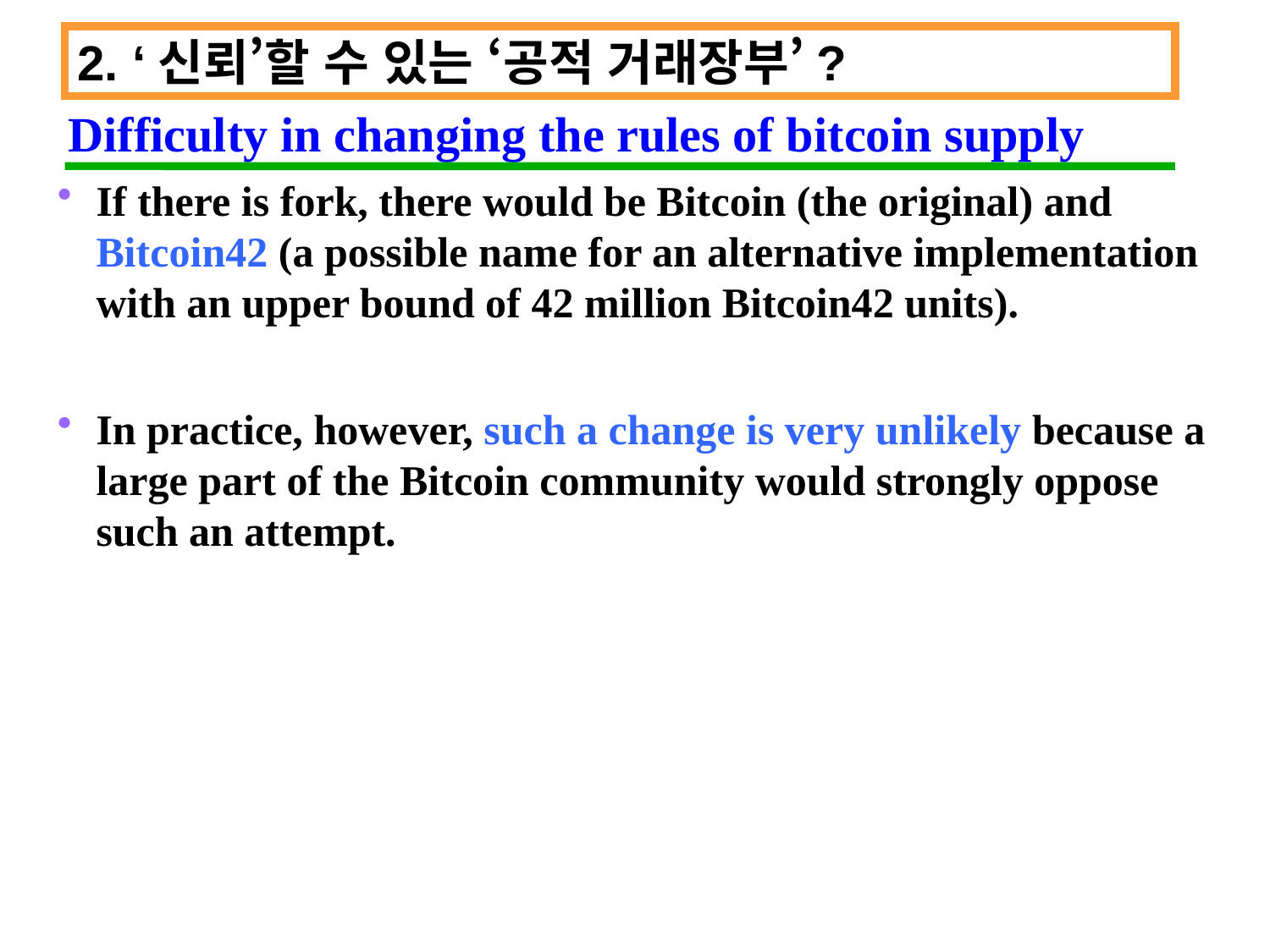

2. ‘신뢰’할 수 있는 ‘공적 거래장부’?
 Difficulty in changing the rules of bitcoin supply
If there is fork, there would be Bitcoin (the original) and Bitcoin42 (a possible name for an alternative implementation with an upper bound of 42 million Bitcoin42 units).

In practice, however, such a change is very unlikely because a large part of the Bitcoin community would strongly oppose such an attempt.